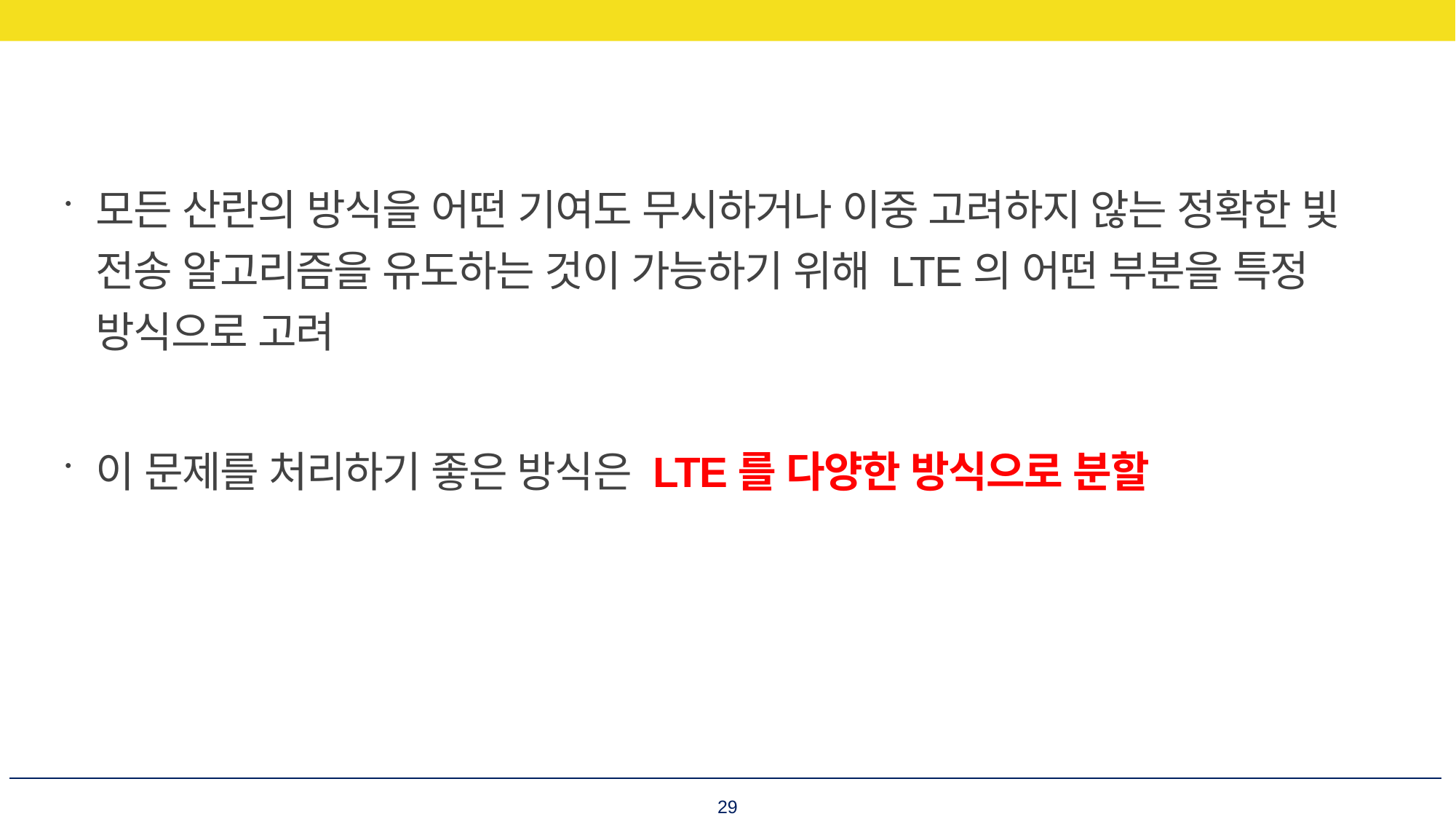

모든 산란의 방식을 어떤 기여도 무시하거나 이중 고려하지 않는 정확한 빛 전송 알고리즘을 유도하는 것이 가능하기 위해 LTE의 어떤 부분을 특정 방식으로 고려

이 문제를 처리하기 좋은 방식은 LTE를 다양한 방식으로 분할
29